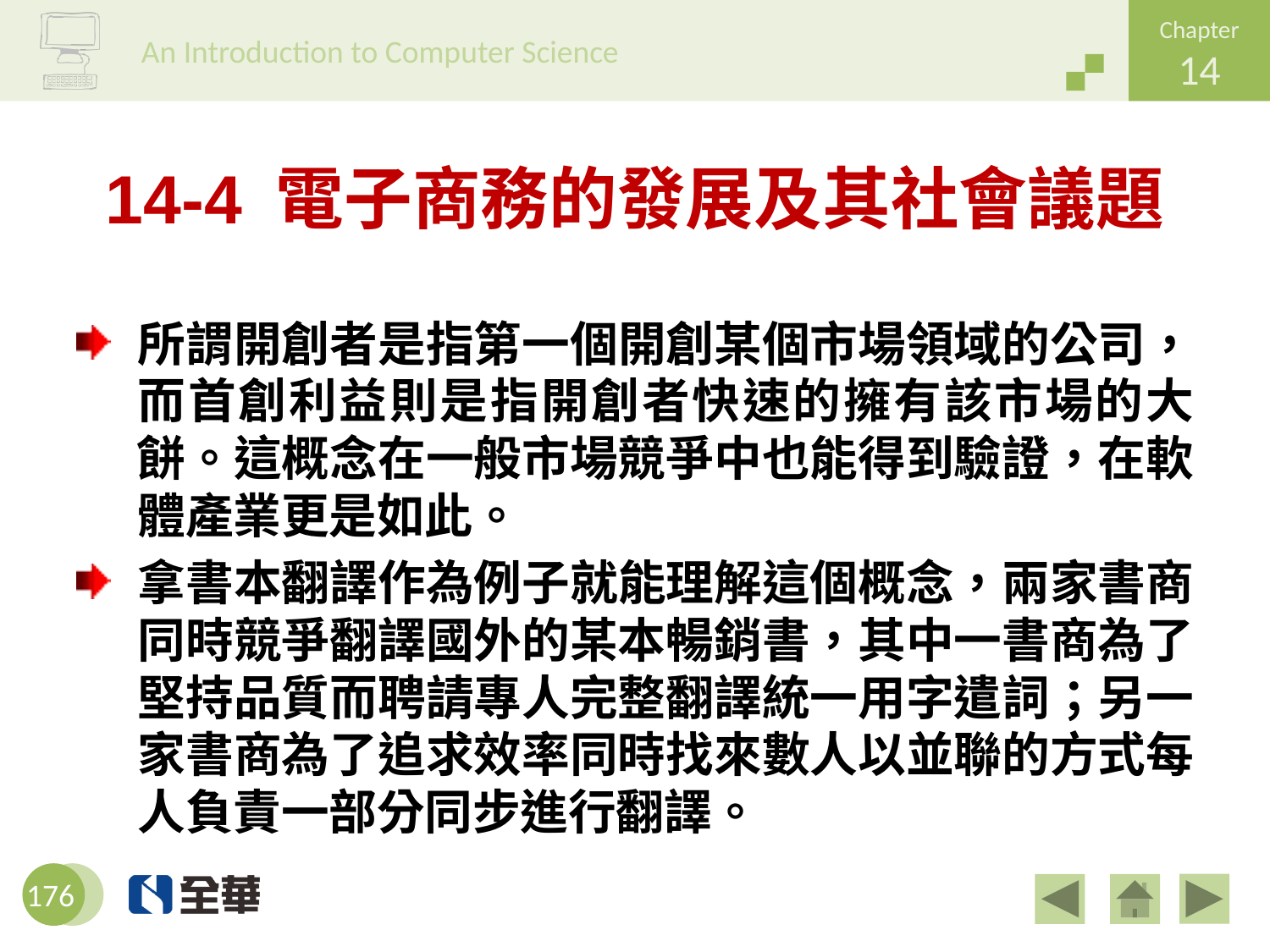

# 14-4 電子商務的發展及其社會議題
所謂開創者是指第一個開創某個市場領域的公司，而首創利益則是指開創者快速的擁有該市場的大餅。這概念在一般市場競爭中也能得到驗證，在軟體產業更是如此。
拿書本翻譯作為例子就能理解這個概念，兩家書商同時競爭翻譯國外的某本暢銷書，其中一書商為了堅持品質而聘請專人完整翻譯統一用字遣詞；另一家書商為了追求效率同時找來數人以並聯的方式每人負責一部分同步進行翻譯。